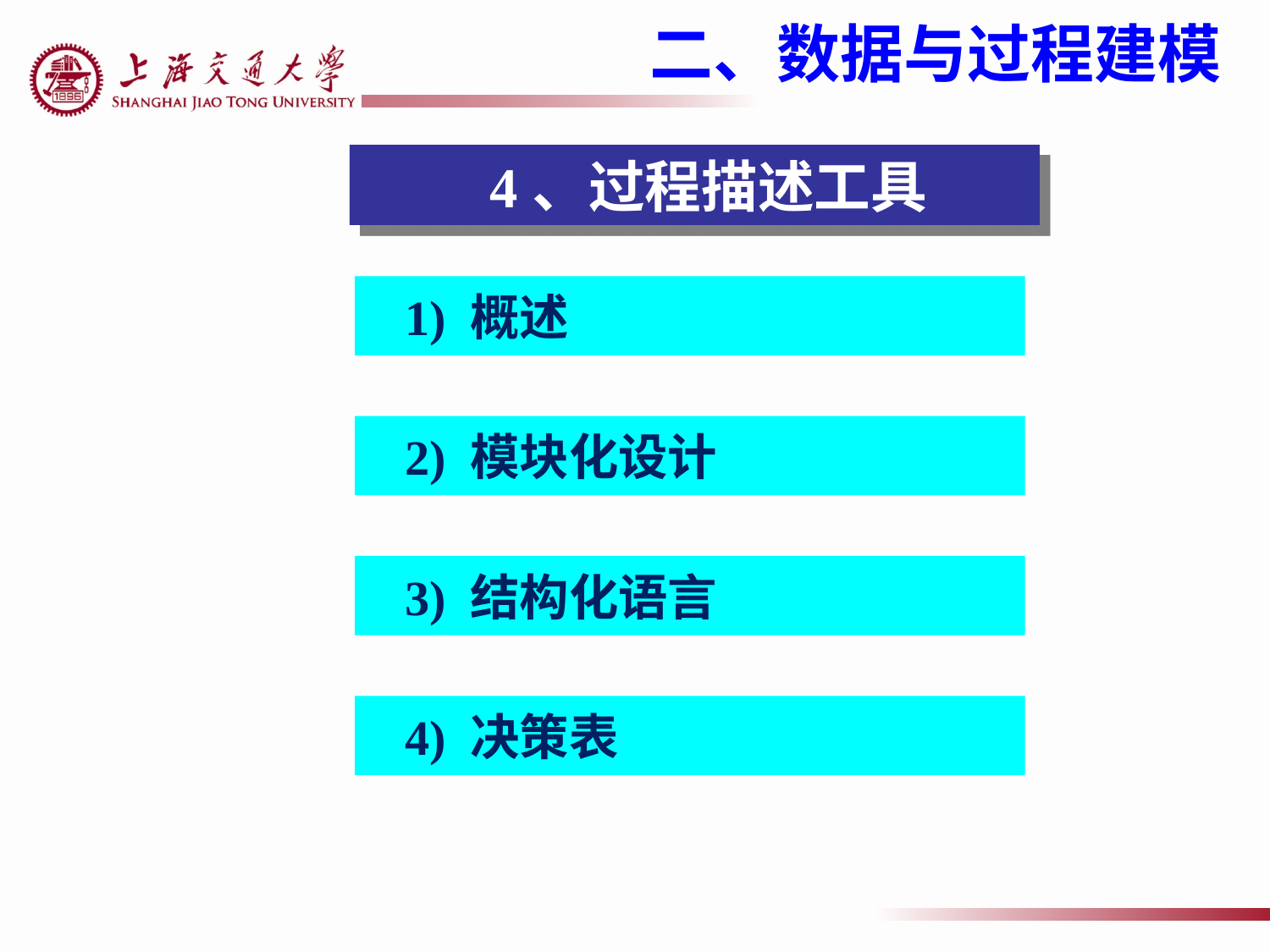

二、数据与过程建模
  4、过程描述工具
1) 概述
2) 模块化设计
3) 结构化语言
4) 决策表